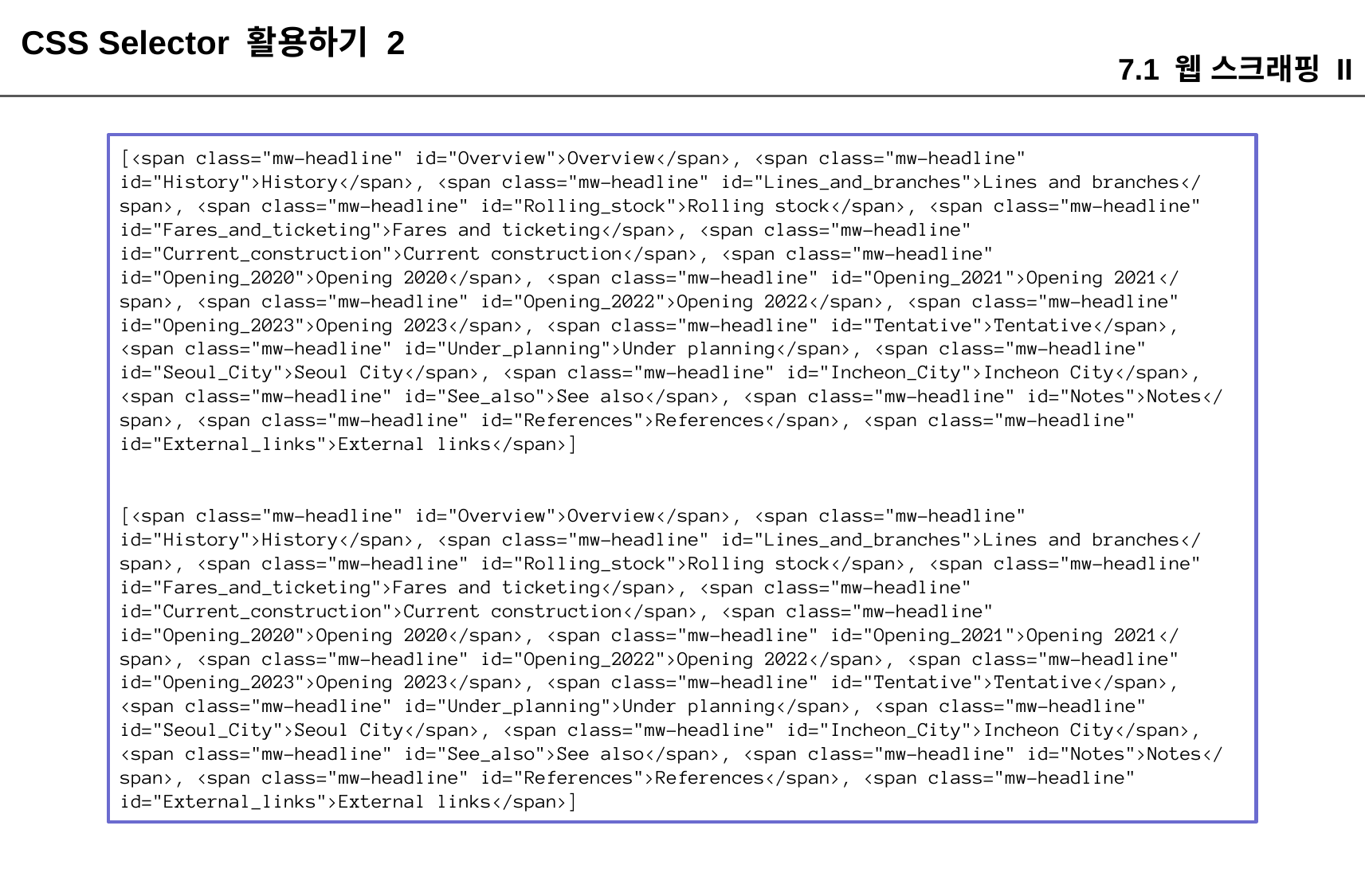

CSS Selector 활용하기 2
7.1 웹 스크래핑 II
[<span class="mw-headline" id="Overview">Overview</span>, <span class="mw-headline" id="History">History</span>, <span class="mw-headline" id="Lines_and_branches">Lines and branches</span>, <span class="mw-headline" id="Rolling_stock">Rolling stock</span>, <span class="mw-headline" id="Fares_and_ticketing">Fares and ticketing</span>, <span class="mw-headline" id="Current_construction">Current construction</span>, <span class="mw-headline" id="Opening_2020">Opening 2020</span>, <span class="mw-headline" id="Opening_2021">Opening 2021</span>, <span class="mw-headline" id="Opening_2022">Opening 2022</span>, <span class="mw-headline" id="Opening_2023">Opening 2023</span>, <span class="mw-headline" id="Tentative">Tentative</span>, <span class="mw-headline" id="Under_planning">Under planning</span>, <span class="mw-headline" id="Seoul_City">Seoul City</span>, <span class="mw-headline" id="Incheon_City">Incheon City</span>, <span class="mw-headline" id="See_also">See also</span>, <span class="mw-headline" id="Notes">Notes</span>, <span class="mw-headline" id="References">References</span>, <span class="mw-headline" id="External_links">External links</span>]

[<span class="mw-headline" id="Overview">Overview</span>, <span class="mw-headline" id="History">History</span>, <span class="mw-headline" id="Lines_and_branches">Lines and branches</span>, <span class="mw-headline" id="Rolling_stock">Rolling stock</span>, <span class="mw-headline" id="Fares_and_ticketing">Fares and ticketing</span>, <span class="mw-headline" id="Current_construction">Current construction</span>, <span class="mw-headline" id="Opening_2020">Opening 2020</span>, <span class="mw-headline" id="Opening_2021">Opening 2021</span>, <span class="mw-headline" id="Opening_2022">Opening 2022</span>, <span class="mw-headline" id="Opening_2023">Opening 2023</span>, <span class="mw-headline" id="Tentative">Tentative</span>, <span class="mw-headline" id="Under_planning">Under planning</span>, <span class="mw-headline" id="Seoul_City">Seoul City</span>, <span class="mw-headline" id="Incheon_City">Incheon City</span>, <span class="mw-headline" id="See_also">See also</span>, <span class="mw-headline" id="Notes">Notes</span>, <span class="mw-headline" id="References">References</span>, <span class="mw-headline" id="External_links">External links</span>]